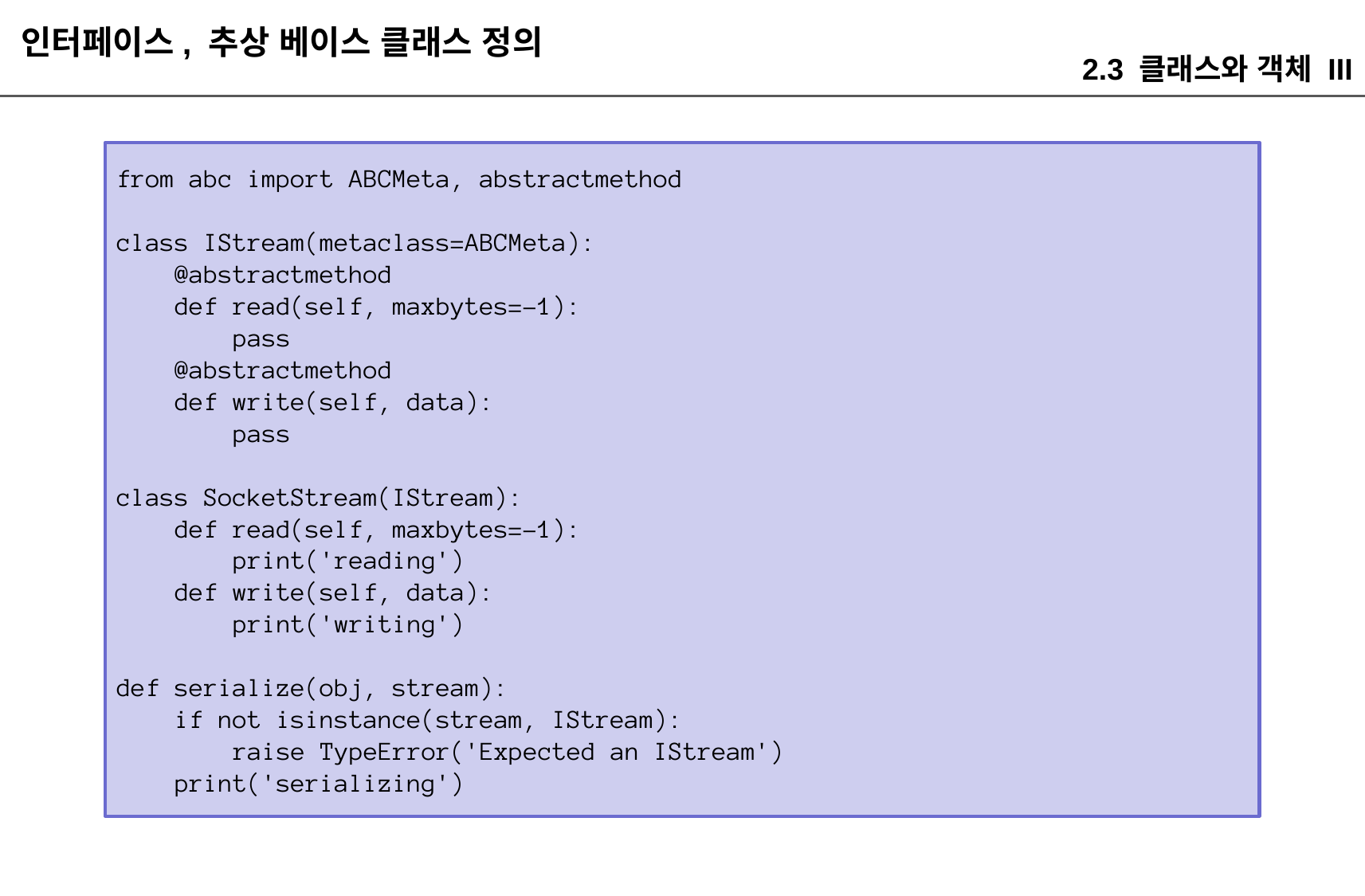

인터페이스, 추상 베이스 클래스 정의
2.3 클래스와 객체 III
from abc import ABCMeta, abstractmethod

class IStream(metaclass=ABCMeta):
    @abstractmethod
    def read(self, maxbytes=-1):
        pass
    @abstractmethod
    def write(self, data):
        pass

class SocketStream(IStream):
    def read(self, maxbytes=-1):
        print('reading')
    def write(self, data):
        print('writing')

def serialize(obj, stream):
    if not isinstance(stream, IStream):
        raise TypeError('Expected an IStream')
    print('serializing')